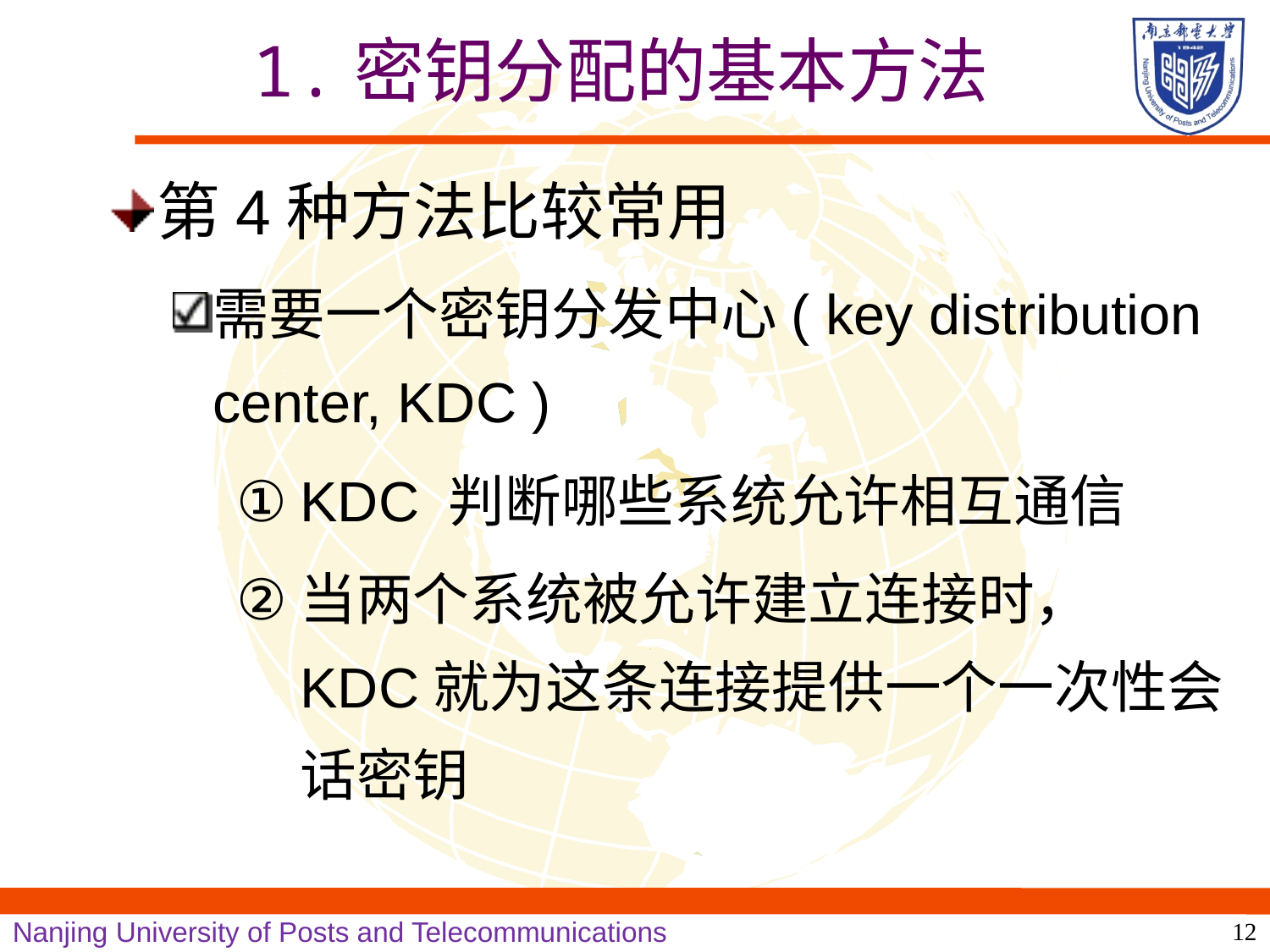

# 1.密钥分配的基本方法
第4种方法比较常用
需要一个密钥分发中心( key distribution center, KDC )
KDC 判断哪些系统允许相互通信
当两个系统被允许建立连接时， KDC就为这条连接提供一个一次性会话密钥
12